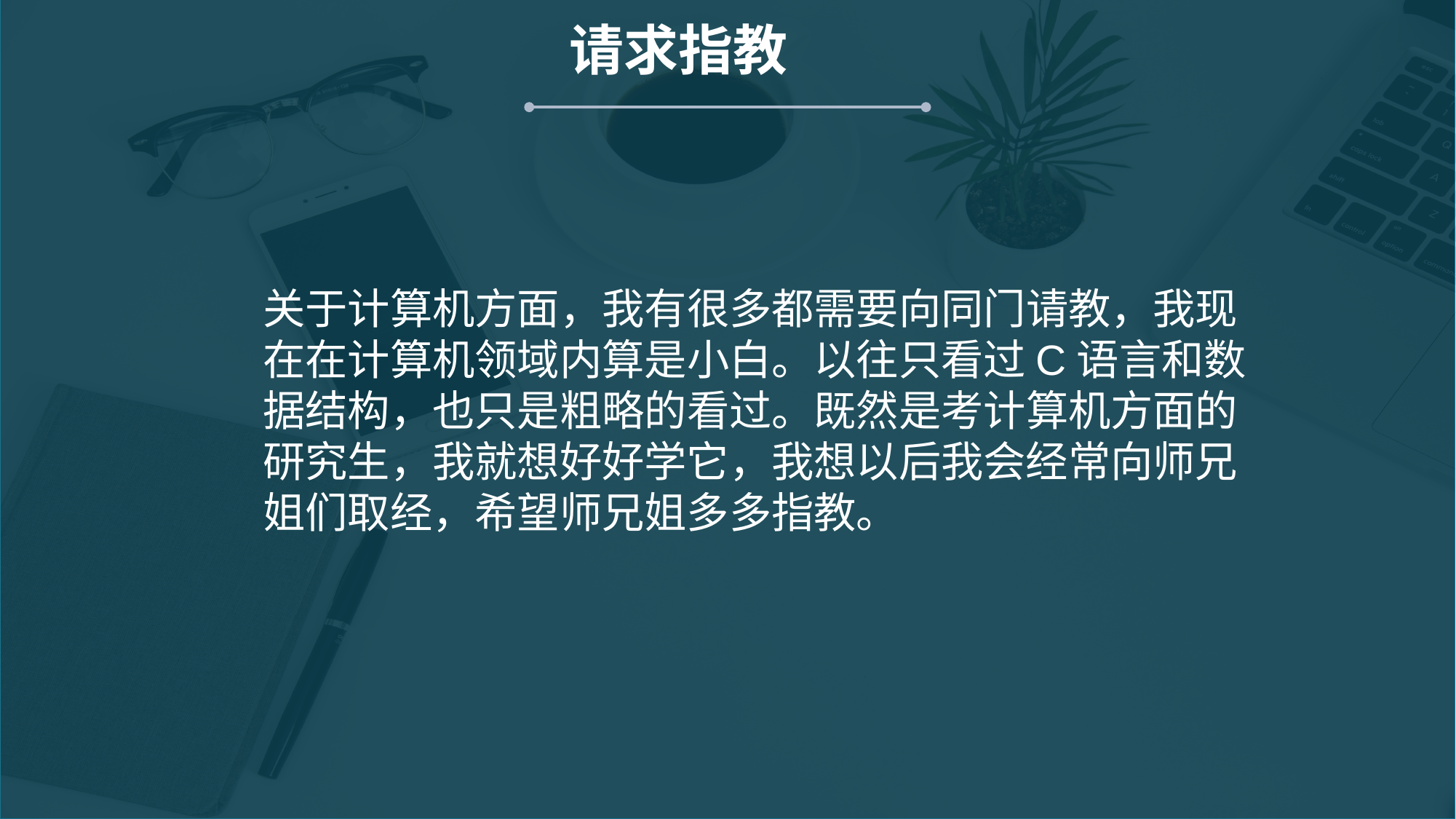

请求指教

关于计算机方面，我有很多都需要向同门请教，我现在在计算机领域内算是小白。以往只看过C语言和数据结构，也只是粗略的看过。既然是考计算机方面的研究生，我就想好好学它，我想以后我会经常向师兄姐们取经，希望师兄姐多多指教。